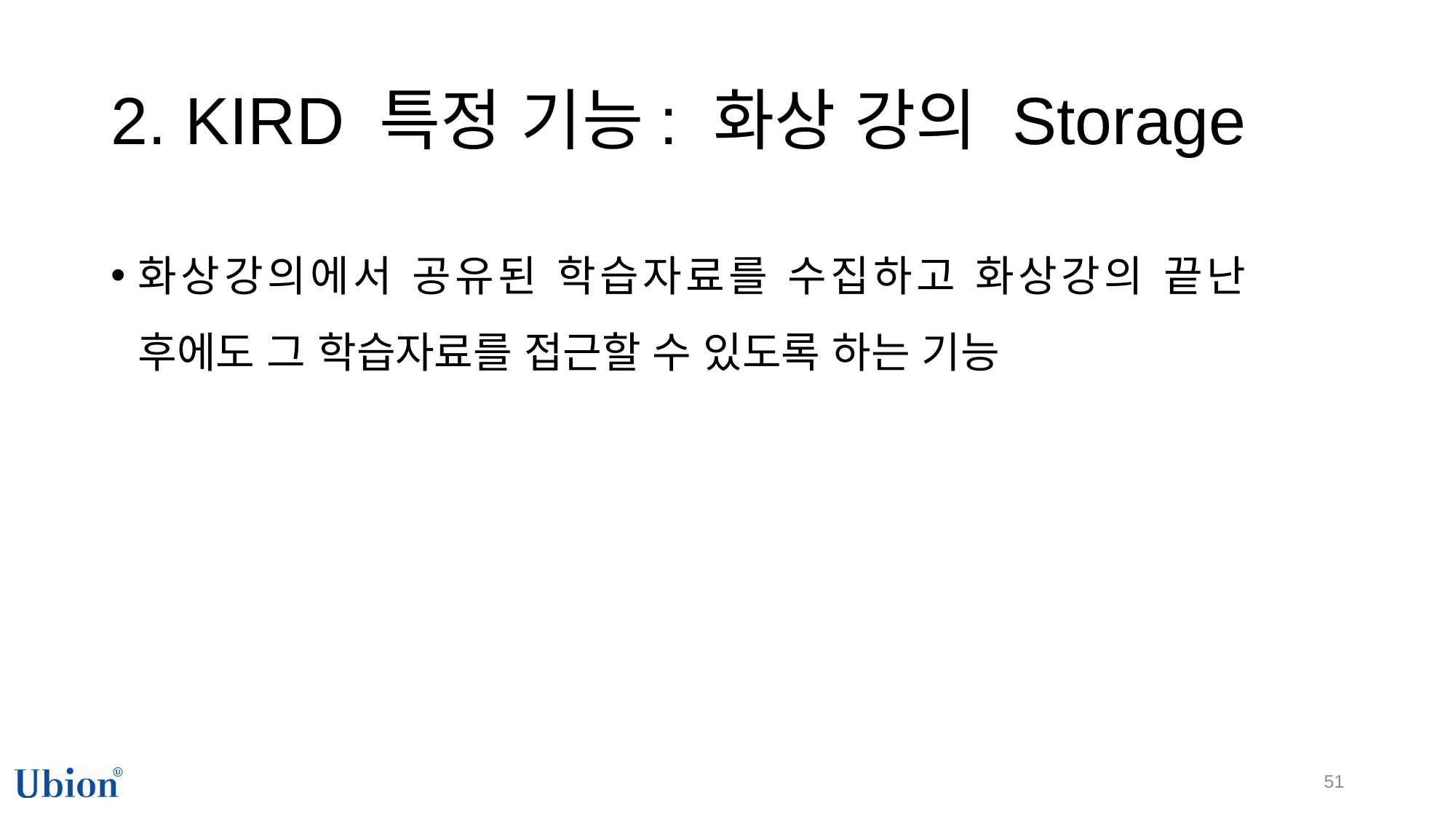

2. KIRD 특정 기능: 화상 강의 Storage
화상강의에서 공유된 학습자료를 수집하고 화상강의 끝난 후에도 그 학습자료를 접근할 수 있도록 하는 기능
51